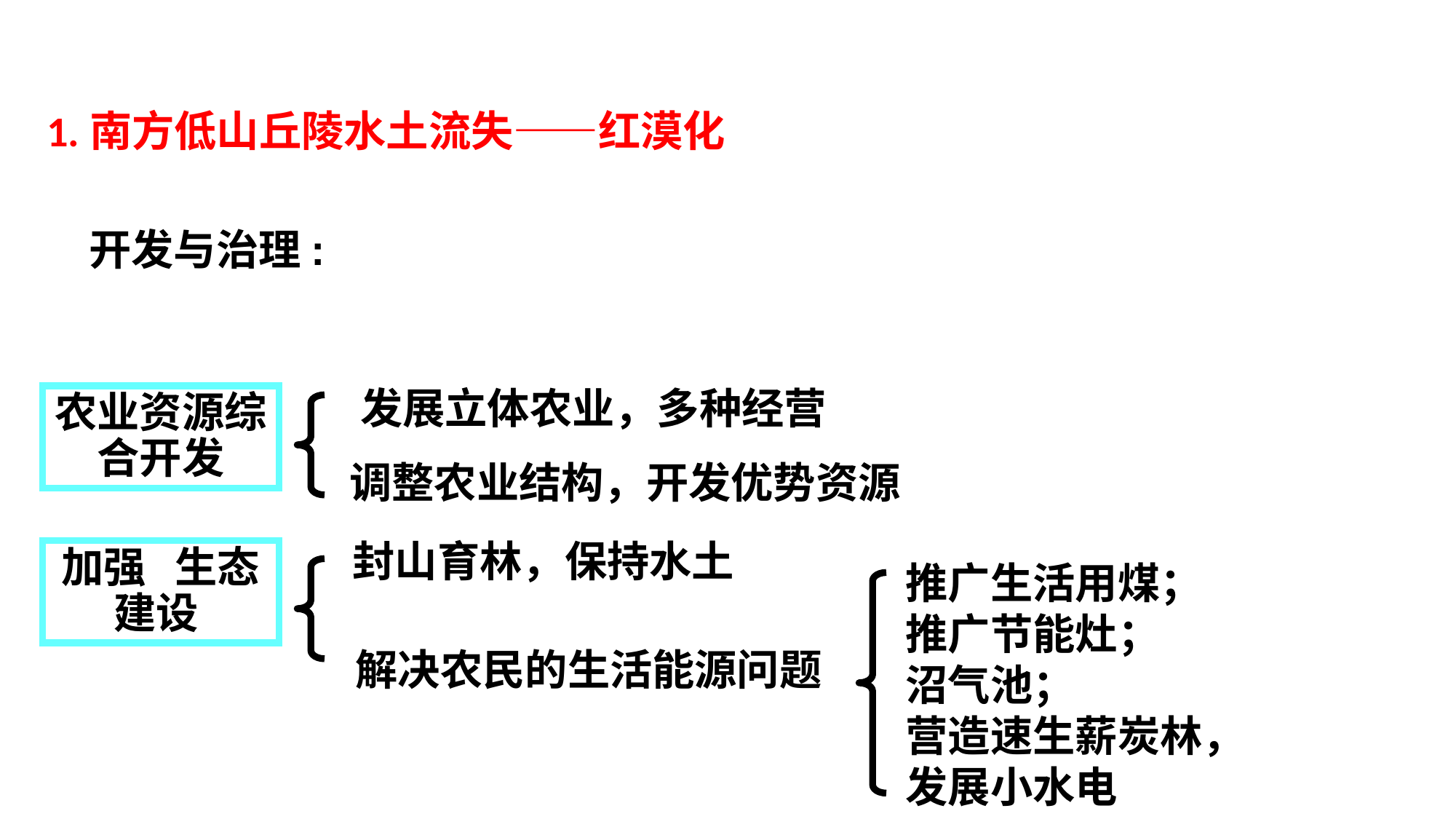

1.南方低山丘陵水土流失——红漠化
开发与治理:
发展立体农业，多种经营
农业资源综合开发

调整农业结构，开发优势资源
封山育林，保持水土
加强   生态建设
推广生活用煤；
推广节能灶；
沼气池；
营造速生薪炭林，
发展小水电

解决农民的生活能源问题